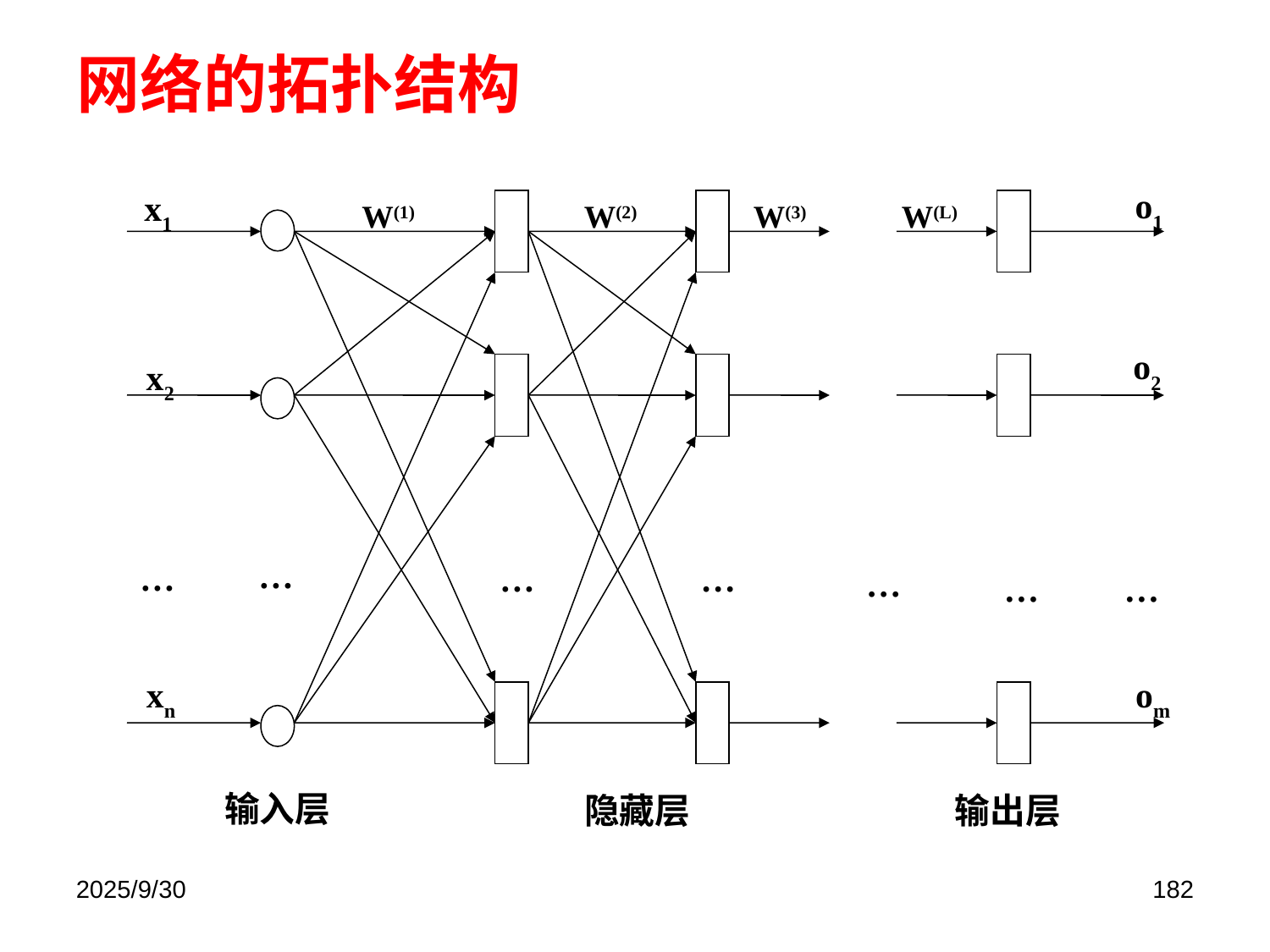

网络的拓扑结构
o1
x1

o2
x2
…
…
…
…
…
…
…
xn
om
输入层
隐藏层
输出层
W(1)
W(2)
W(3)
W(L)
2025/9/30
182